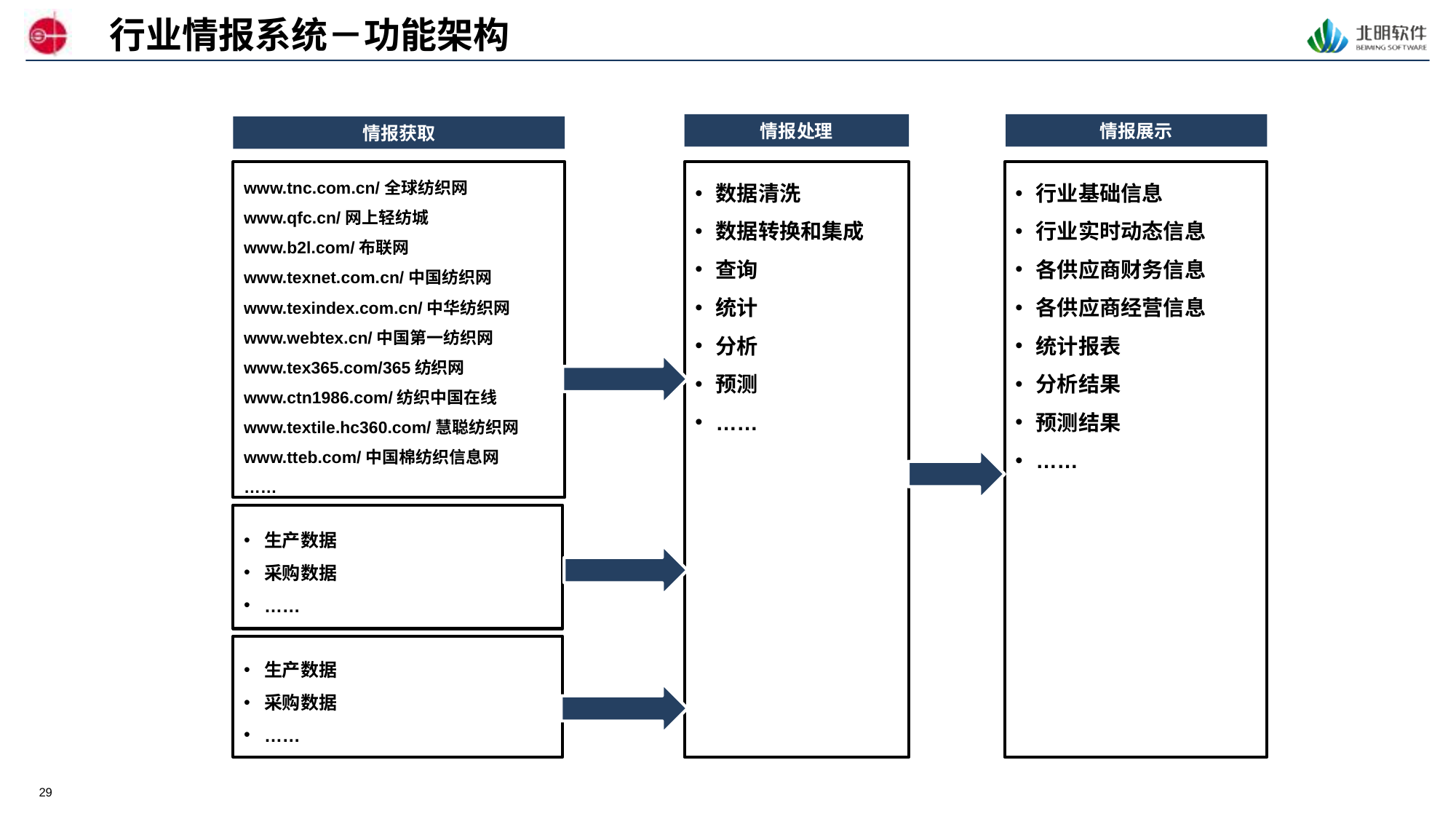

行业情报系统－功能架构
情报处理
情报展示
情报获取
行业基础信息
行业实时动态信息
各供应商财务信息
各供应商经营信息
统计报表
分析结果
预测结果
……
www.tnc.com.cn/全球纺织网
www.qfc.cn/网上轻纺城
www.b2l.com/布联网
www.texnet.com.cn/中国纺织网
www.texindex.com.cn/中华纺织网
www.webtex.cn/中国第一纺织网
www.tex365.com/365纺织网
www.ctn1986.com/纺织中国在线
www.textile.hc360.com/慧聪纺织网
www.tteb.com/中国棉纺织信息网
……
数据清洗
数据转换和集成
查询
统计
分析
预测
……
公共网站

电脑版本
专用App
微信版本

生产数据
采购数据
……
商业化数
据供应商

生产数据
采购数据
……
人工录入
或接入